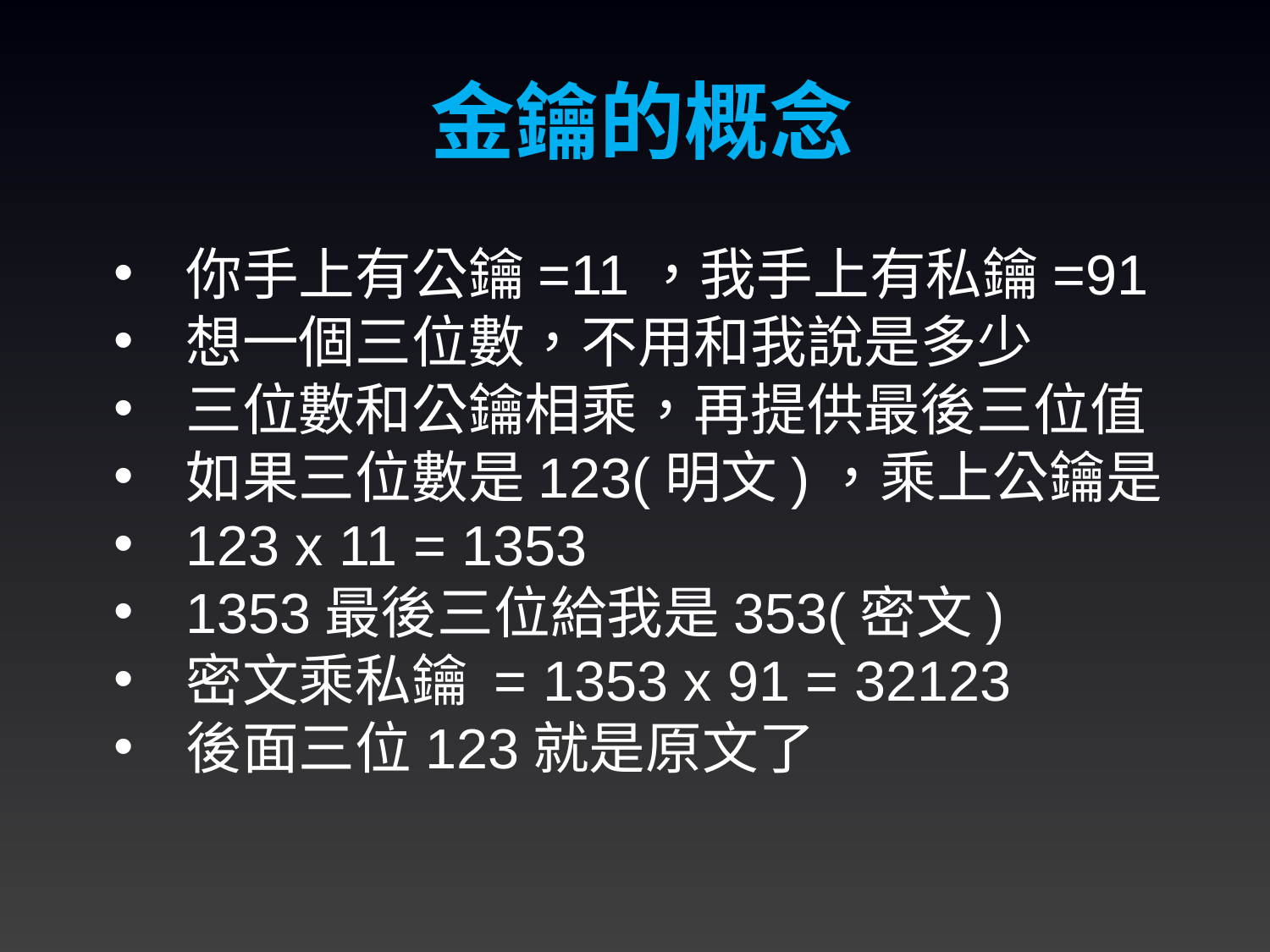

金鑰的概念
你手上有公鑰=11，我手上有私鑰=91
想一個三位數，不用和我說是多少
三位數和公鑰相乘，再提供最後三位值
如果三位數是123(明文)，乘上公鑰是
123 x 11 = 1353
1353最後三位給我是353(密文)
密文乘私鑰 = 1353 x 91 = 32123
後面三位123就是原文了